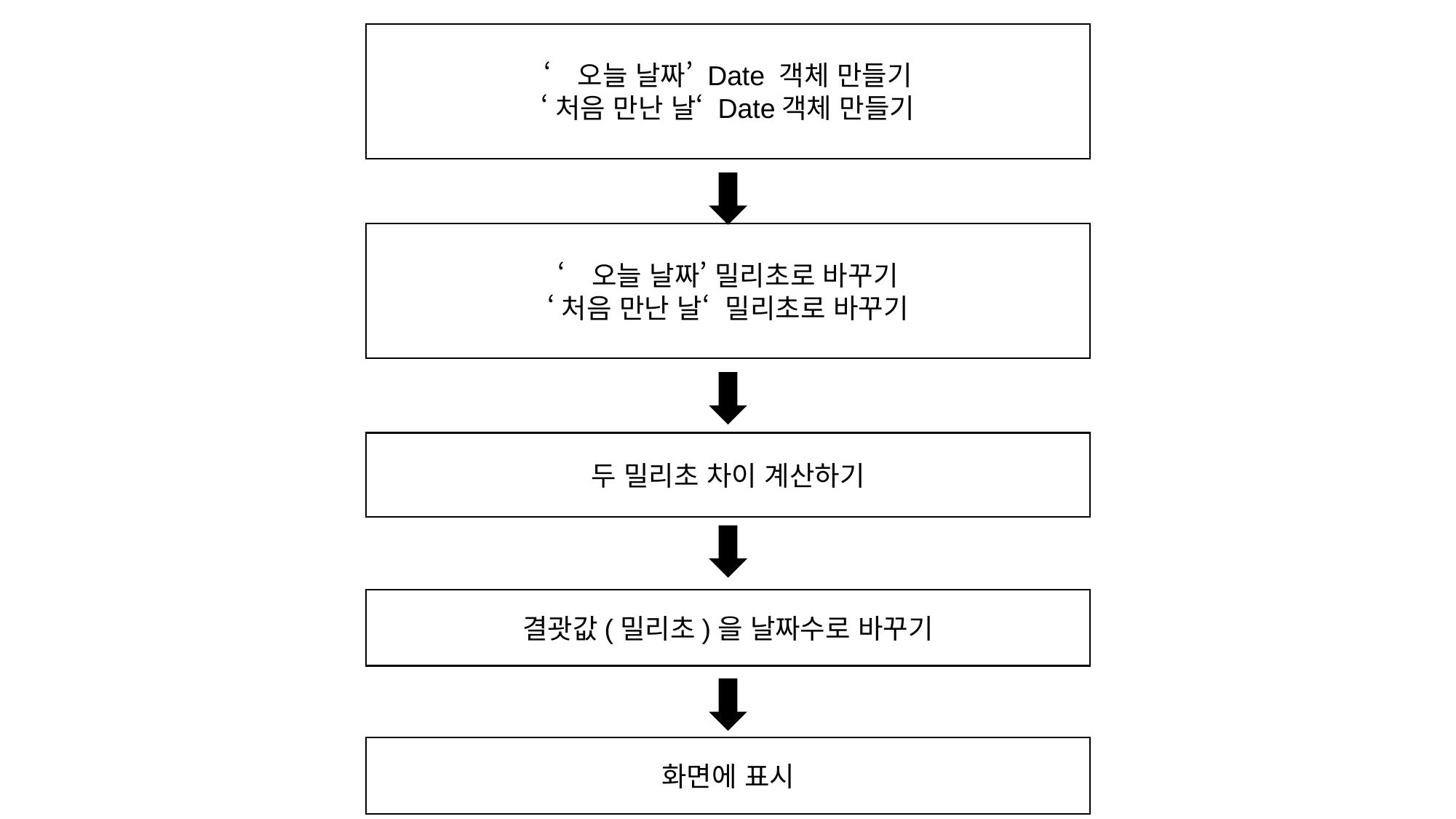

‘오늘 날짜’ Date 객체 만들기
‘처음 만난 날‘ Date객체 만들기

‘오늘 날짜’ 밀리초로 바꾸기
‘처음 만난 날‘  밀리초로 바꾸기

두 밀리초 차이 계산하기

결괏값(밀리초)을 날짜수로 바꾸기

화면에 표시